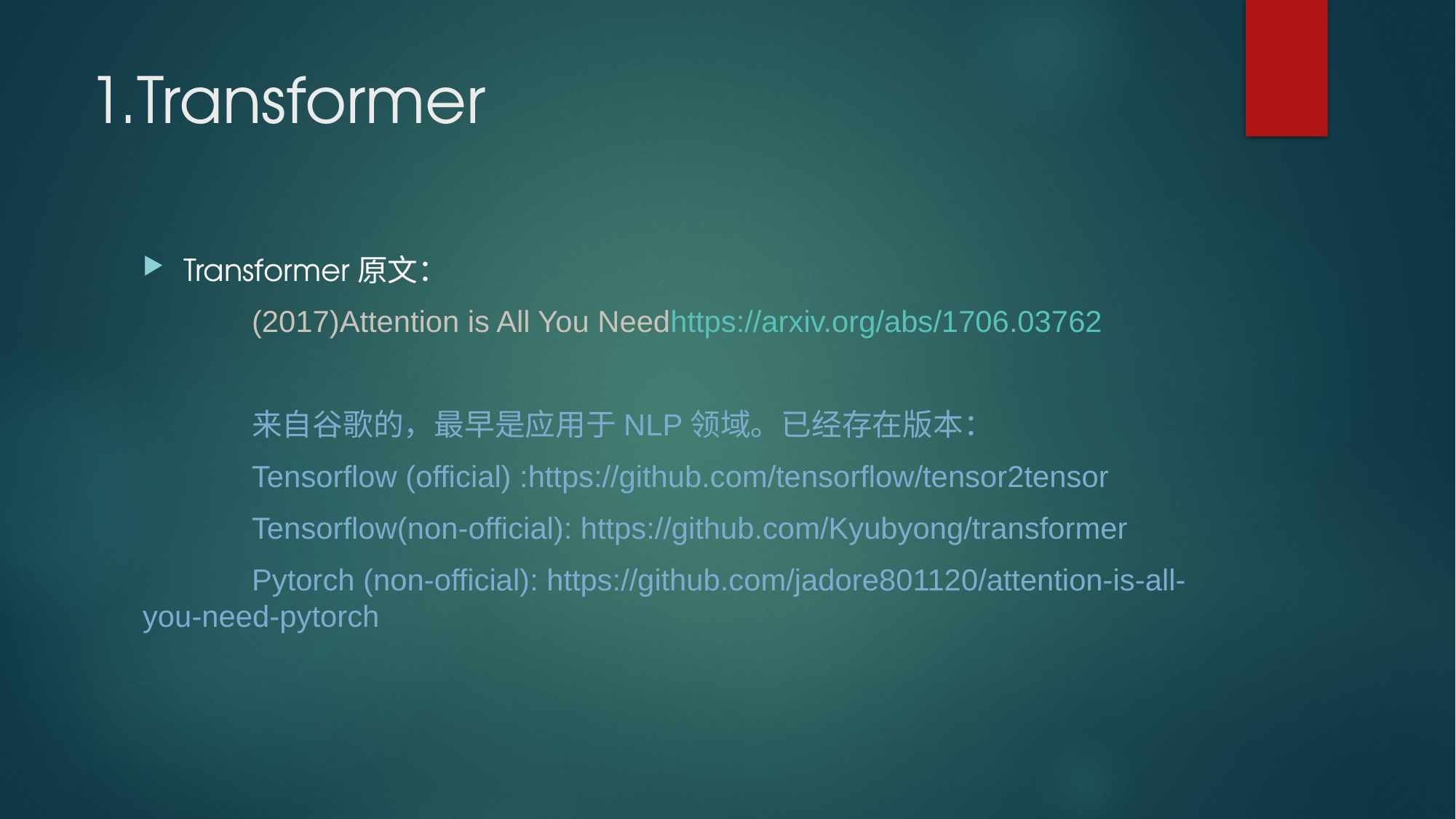

# 1.Transformer
Transformer原文：
	(2017)Attention is All You Needhttps://arxiv.org/abs/1706.03762

	来自谷歌的，最早是应用于NLP领域。已经存在版本：
	Tensorflow (official) :https://github.com/tensorflow/tensor2tensor
	Tensorflow(non-official): https://github.com/Kyubyong/transformer
	Pytorch (non-official): https://github.com/jadore801120/attention-is-all-you-need-pytorch